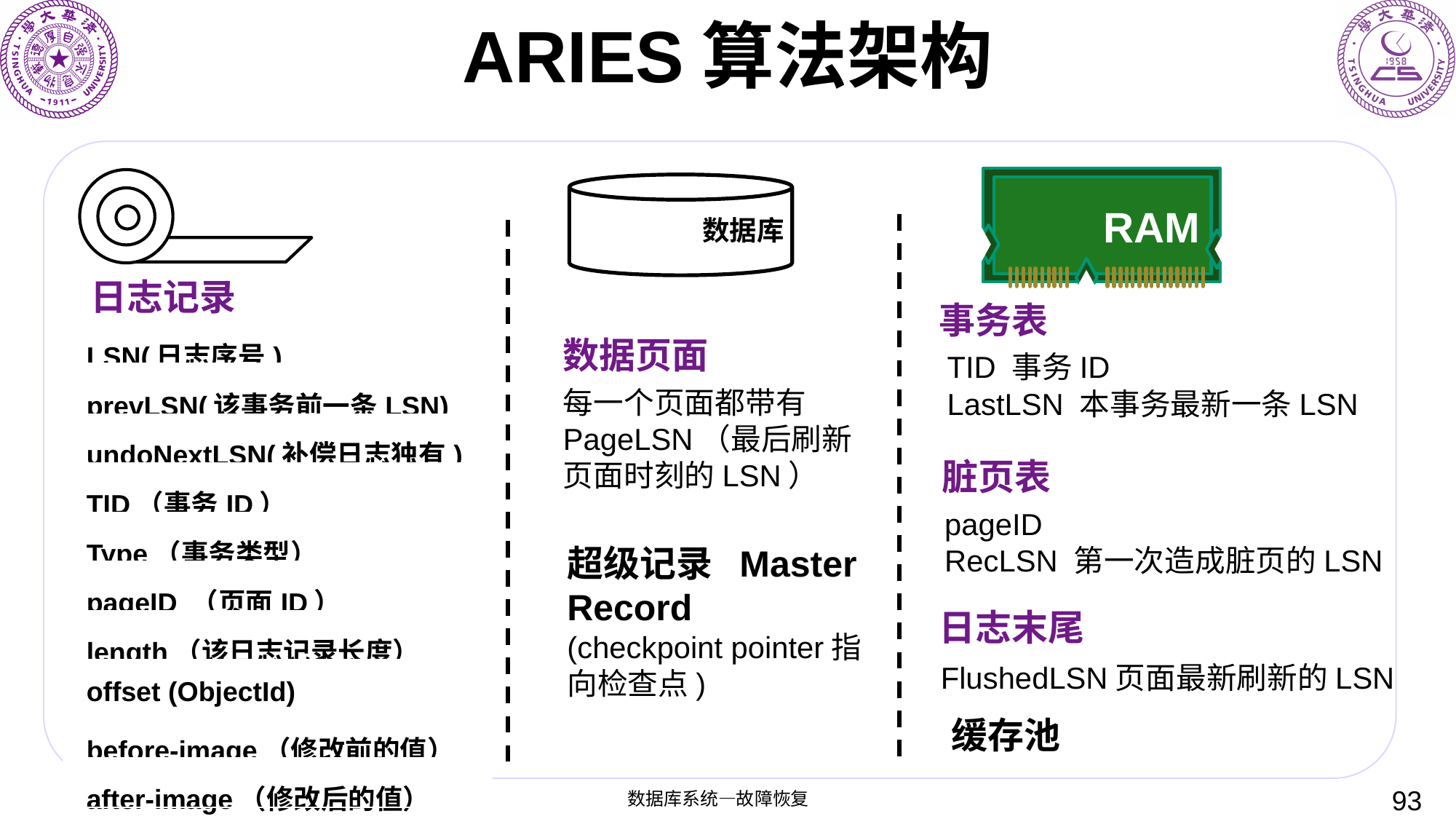

# ARIES算法架构

RAM

数据库

日志记录
事务表
| LSN(日志序号) |
| --- |
| prevLSN(该事务前一条LSN) |
| undoNextLSN(补偿日志独有) |
| TID（事务ID） |
| Type（事务类型） |
| pageID （页面ID） |
| length（该日志记录长度） |
| offset (ObjectId) |
| before-image（修改前的值） |
| after-image（修改后的值） |
数据页面

TID 事务ID
LastLSN 本事务最新一条LSN

每一个页面都带有PageLSN（最后刷新页面时刻的LSN）
脏页表
pageID
RecLSN 第一次造成脏页的LSN
超级记录 Master Record
(checkpoint pointer指向检查点)
日志末尾
FlushedLSN页面最新刷新的LSN
缓存池
93
数据库系统—故障恢复